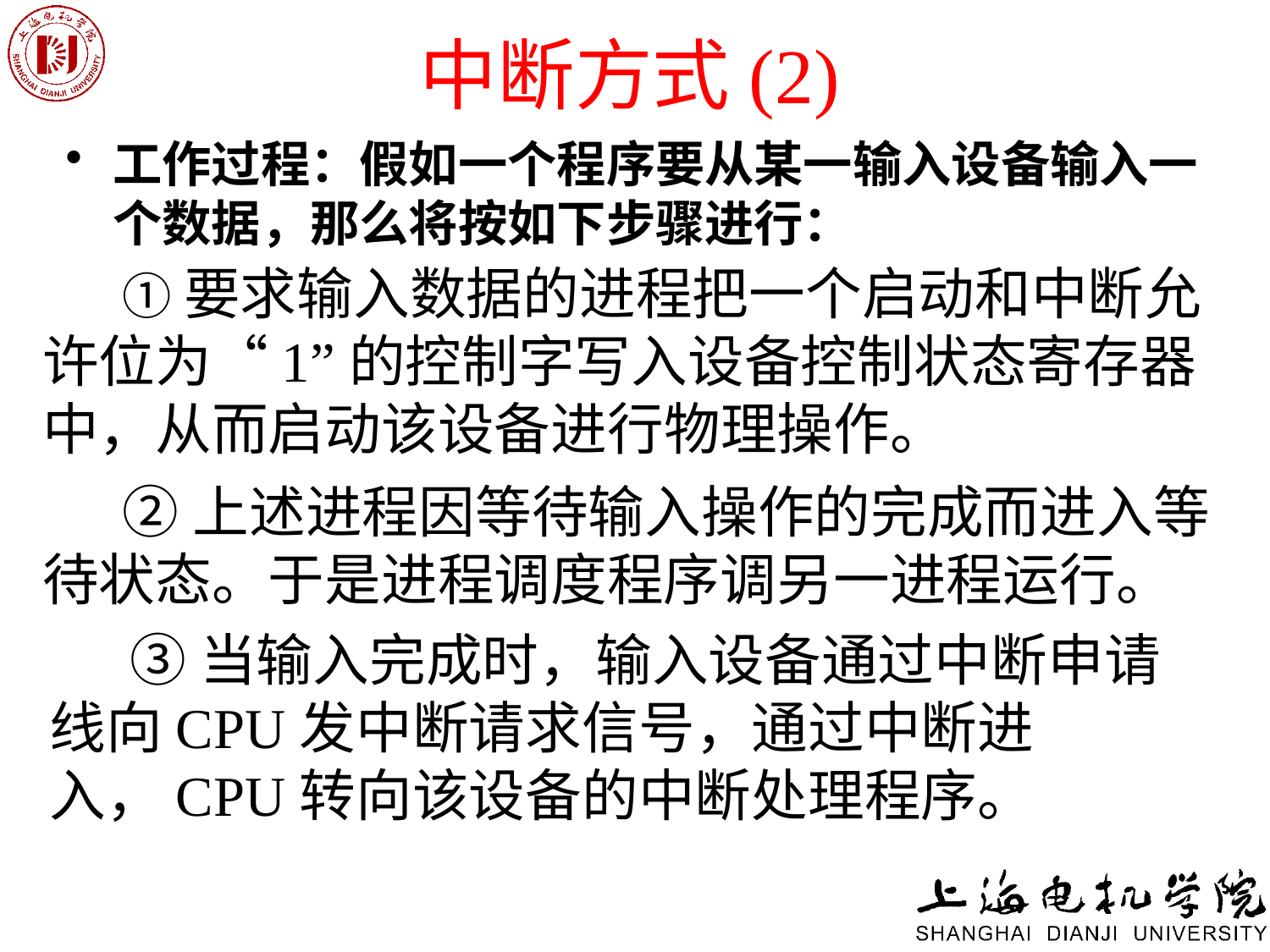

# 中断方式(2)
工作过程：假如一个程序要从某一输入设备输入一个数据，那么将按如下步骤进行：
①要求输入数据的进程把一个启动和中断允许位为“1”的控制字写入设备控制状态寄存器中，从而启动该设备进行物理操作。
②上述进程因等待输入操作的完成而进入等待状态。于是进程调度程序调另一进程运行。
③当输入完成时，输入设备通过中断申请线向CPU发中断请求信号，通过中断进入，CPU转向该设备的中断处理程序。